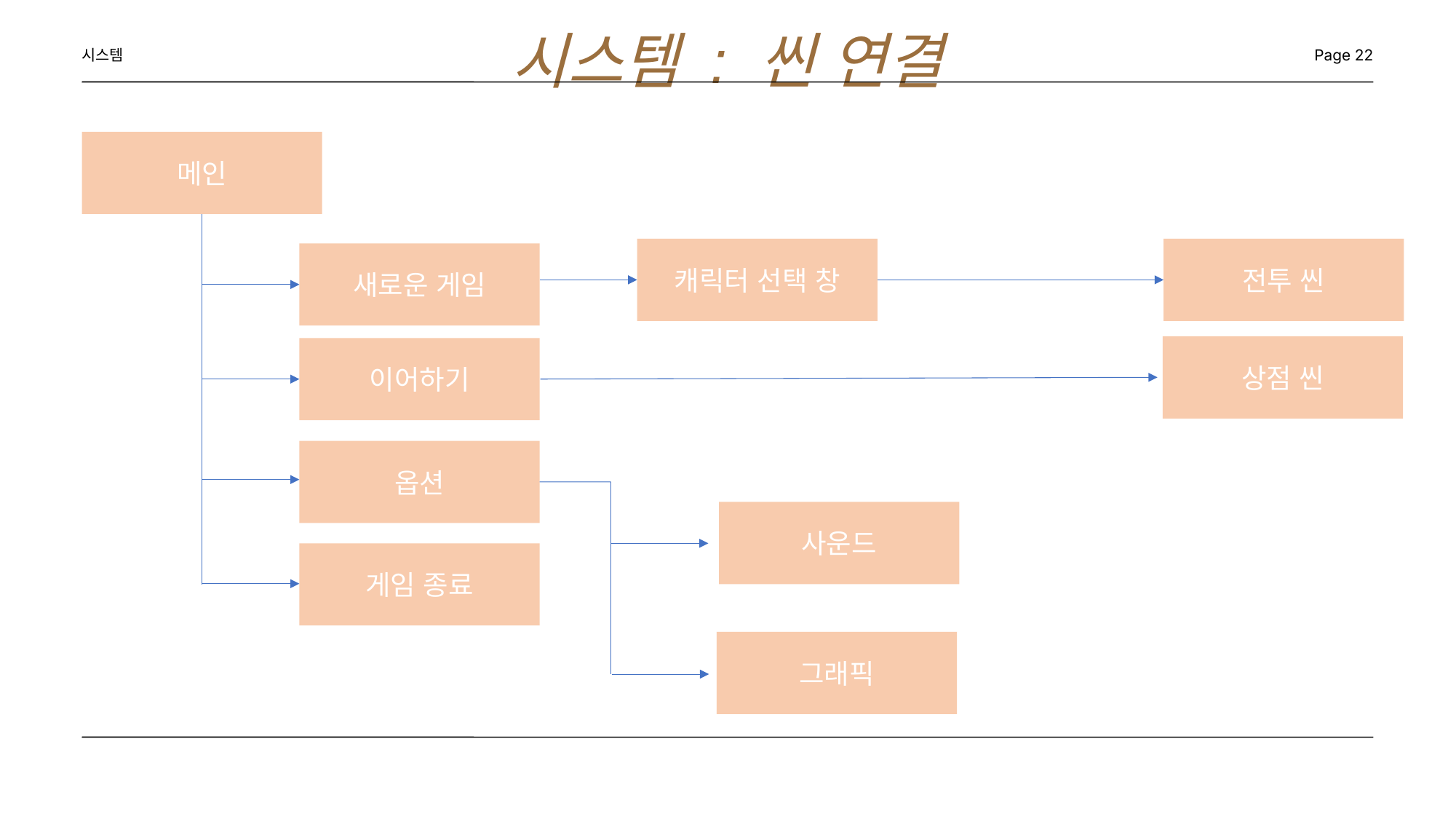

시스템 : 씬 연결
시스템
Page 22

메인
캐릭터 선택 창
전투 씬
새로운 게임
상점 씬
이어하기
옵션
사운드
게임 종료
그래픽